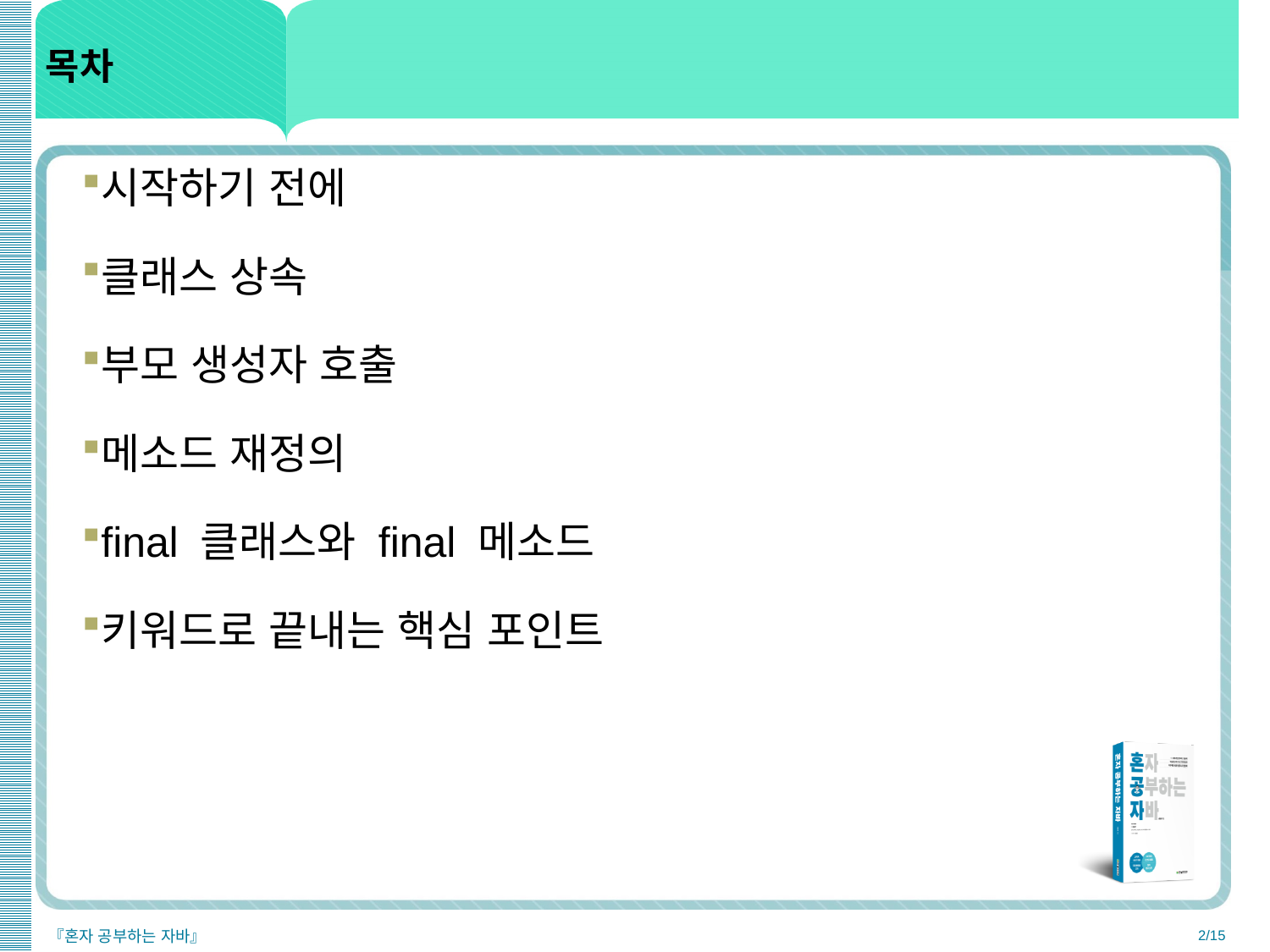

# 목차
시작하기 전에
클래스 상속
부모 생성자 호출
메소드 재정의
final 클래스와 final 메소드
키워드로 끝내는 핵심 포인트